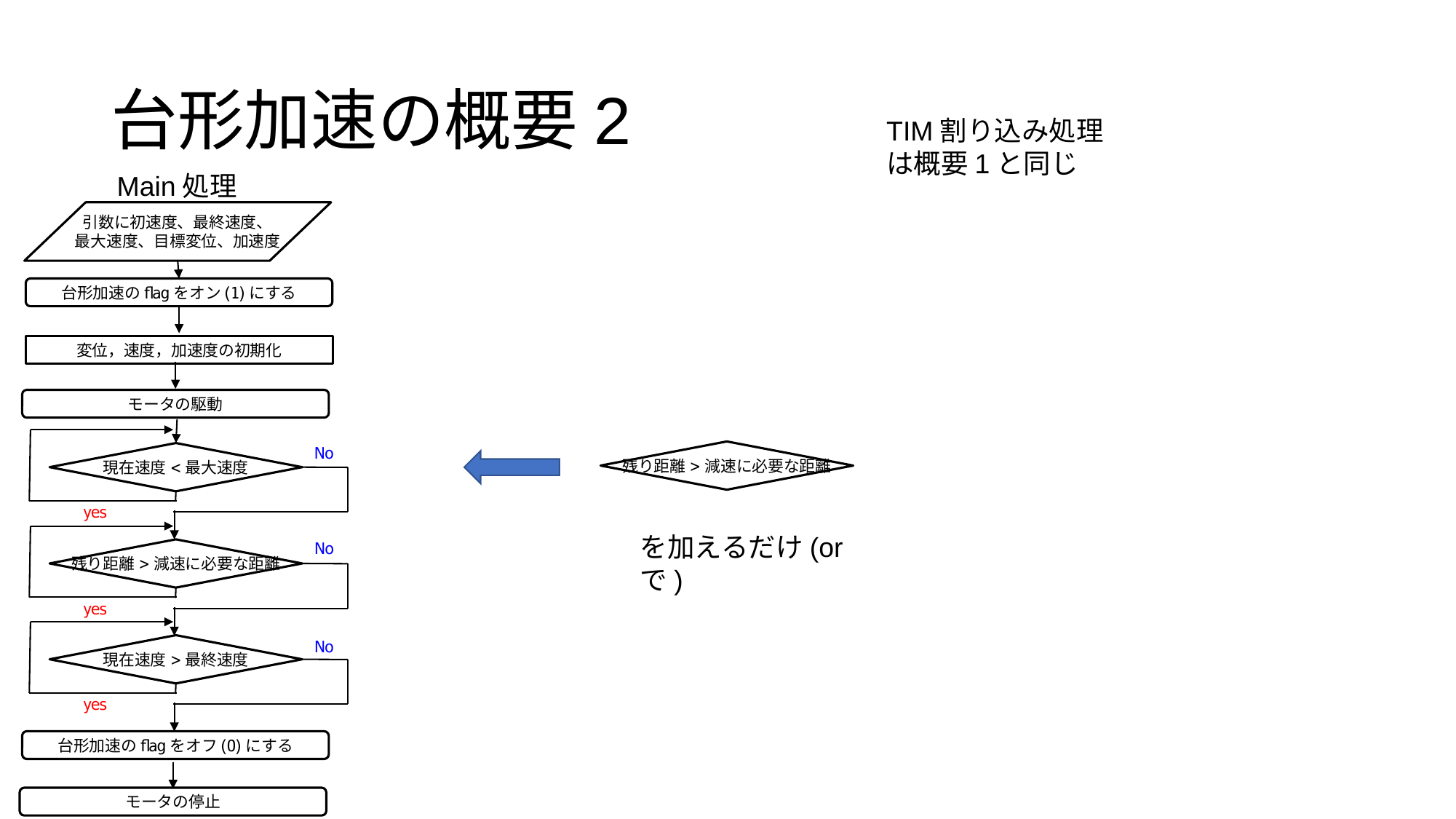

# 台形加速の概要2
TIM割り込み処理は概要1と同じ
Main処理
引数に初速度、最終速度、
最大速度、目標変位、加速度
台形加速のflagをオン(1)にする
変位，速度，加速度の初期化
モータの駆動
No
残り距離>減速に必要な距離
現在速度<最大速度

yes
を加えるだけ(orで)
No
残り距離>減速に必要な距離
yes
No
現在速度>最終速度
yes
台形加速のflagをオフ(0)にする
モータの停止